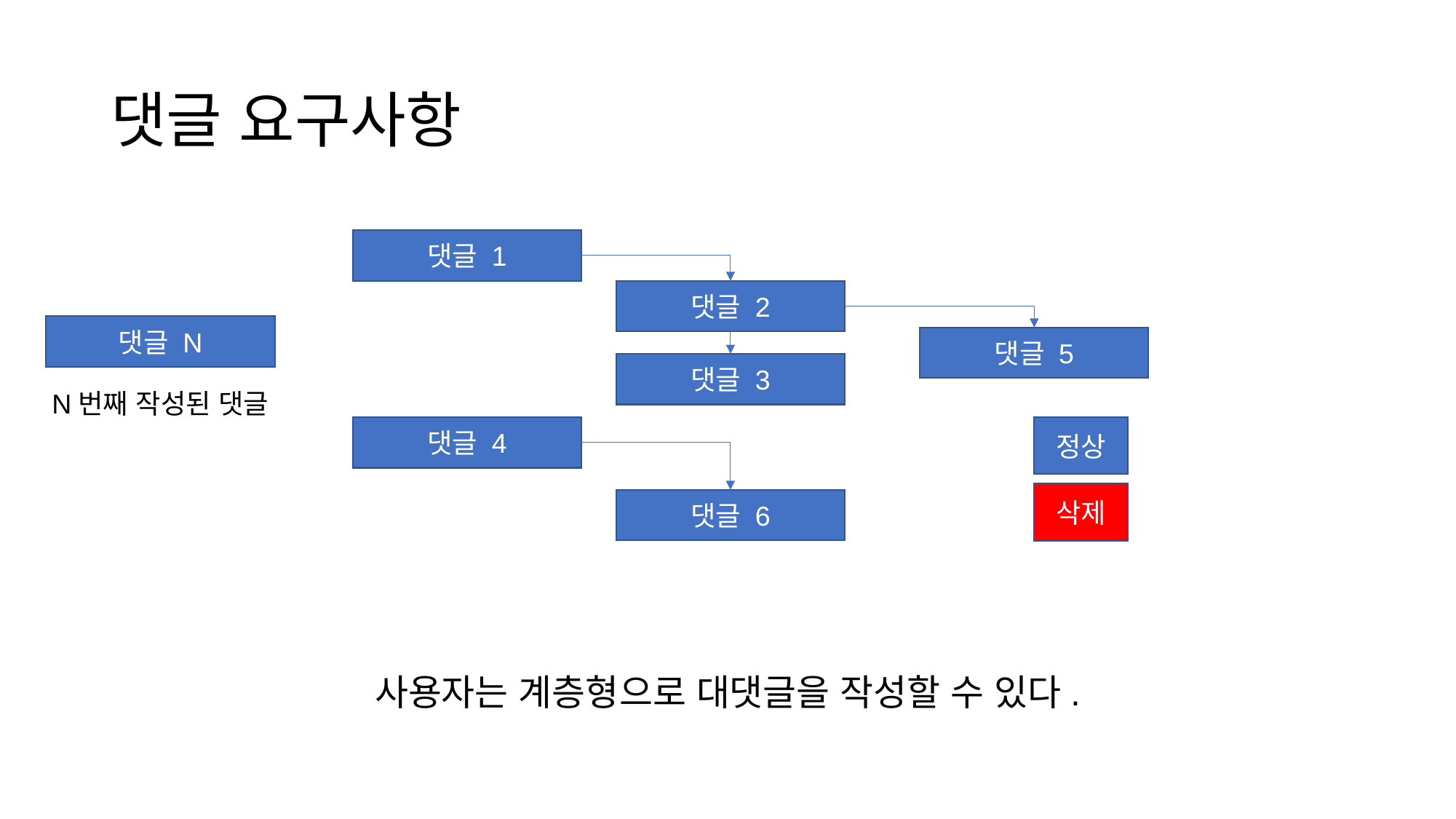

# 댓글 요구사항
댓글 1
댓글 2
댓글 N
댓글 5
댓글 3
N번째 작성된 댓글
댓글 4
정상
삭제
댓글 6
사용자는 계층형으로 대댓글을 작성할 수 있다.